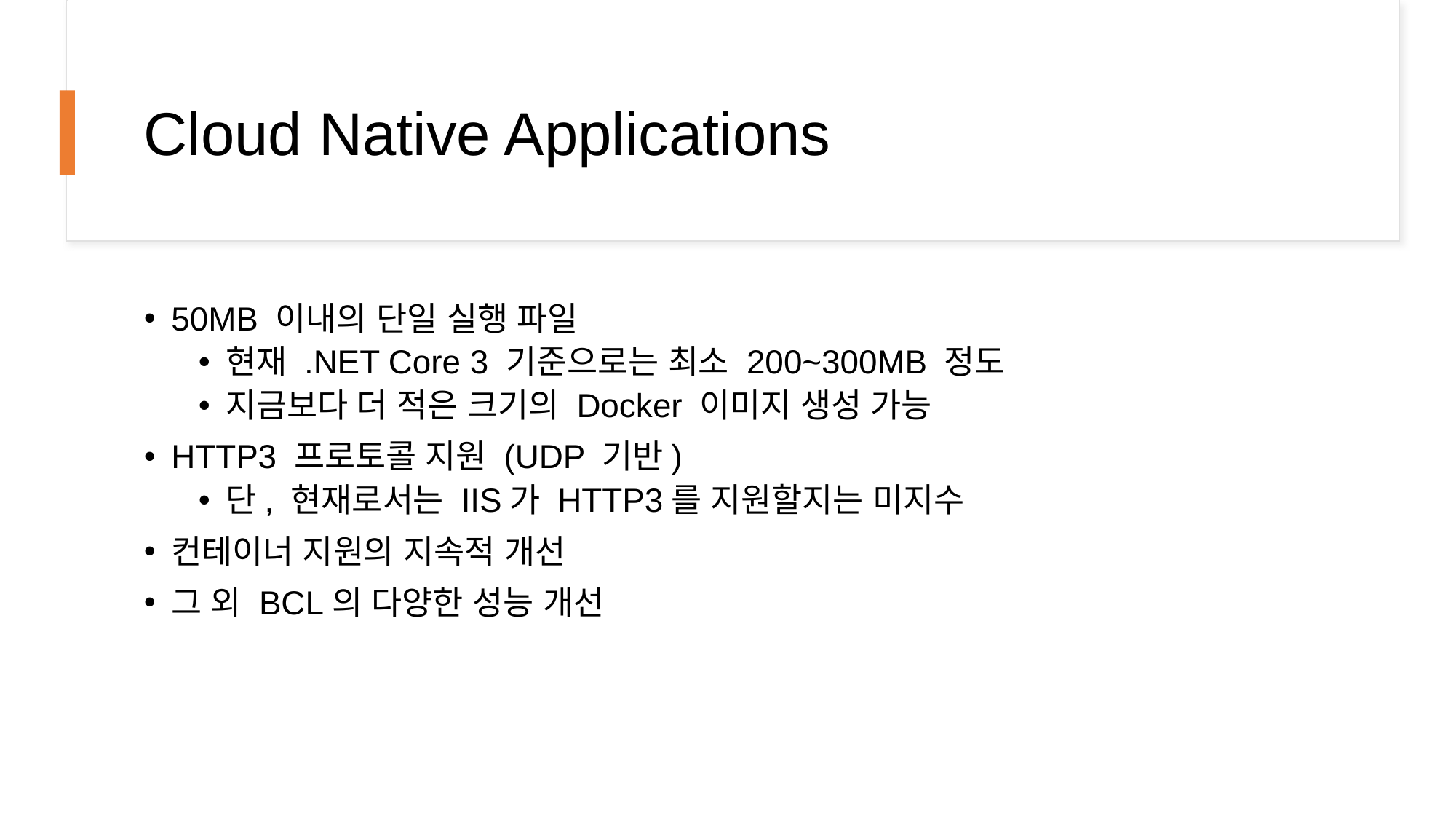

# Cloud Native Applications

50MB 이내의 단일 실행 파일
현재 .NET Core 3 기준으로는 최소 200~300MB 정도
지금보다 더 적은 크기의 Docker 이미지 생성 가능
HTTP3 프로토콜 지원 (UDP 기반)
단, 현재로서는 IIS가 HTTP3를 지원할지는 미지수
컨테이너 지원의 지속적 개선
그 외 BCL의 다양한 성능 개선